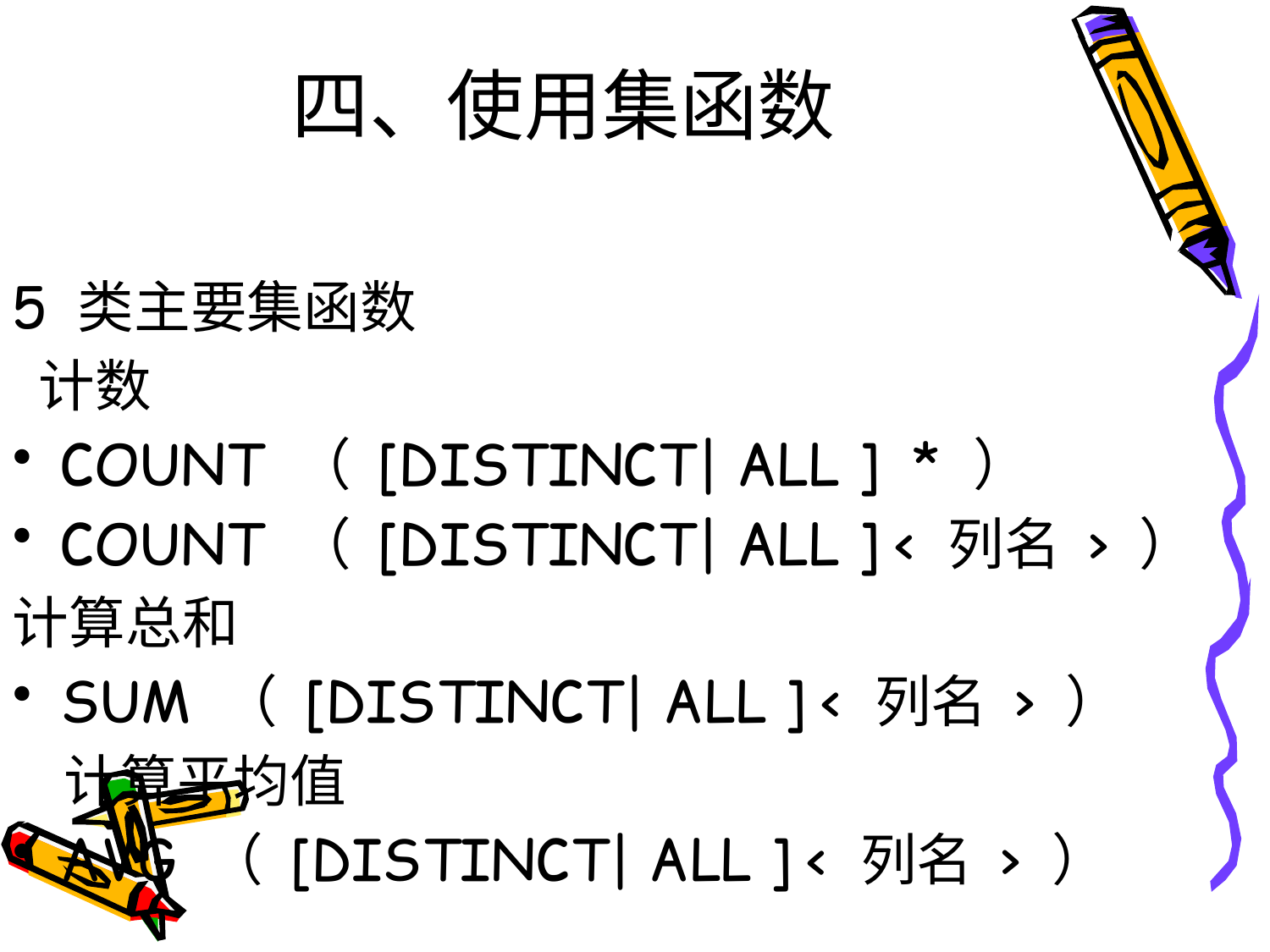

# 四、使用集函数

5 类主要集函数
 计数
COUNT （ [DISTINCT| ALL ]  * ）
COUNT （ [DISTINCT| ALL ] < 列名 > ）
计算总和
SUM （ [DISTINCT| ALL ] < 列名 > ）
   计算平均值
AVG （ [DISTINCT| ALL ] < 列名 > ）